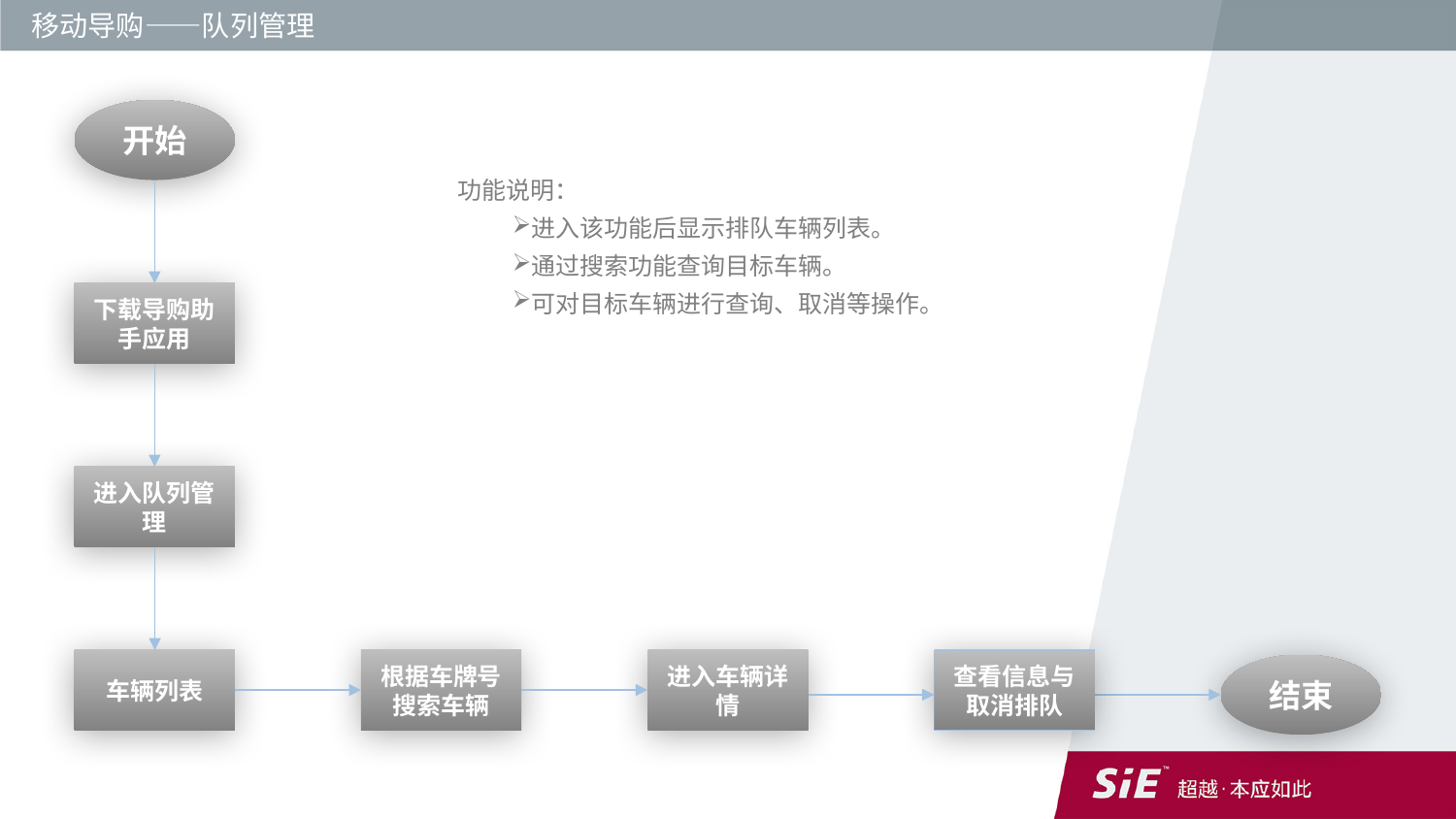

移动导购——队列管理
开始
功能说明：
进入该功能后显示排队车辆列表。
通过搜索功能查询目标车辆。
可对目标车辆进行查询、取消等操作。
下载导购助手应用
进入队列管理
查看信息与取消排队
根据车牌号搜索车辆
进入车辆详情
车辆列表
结束